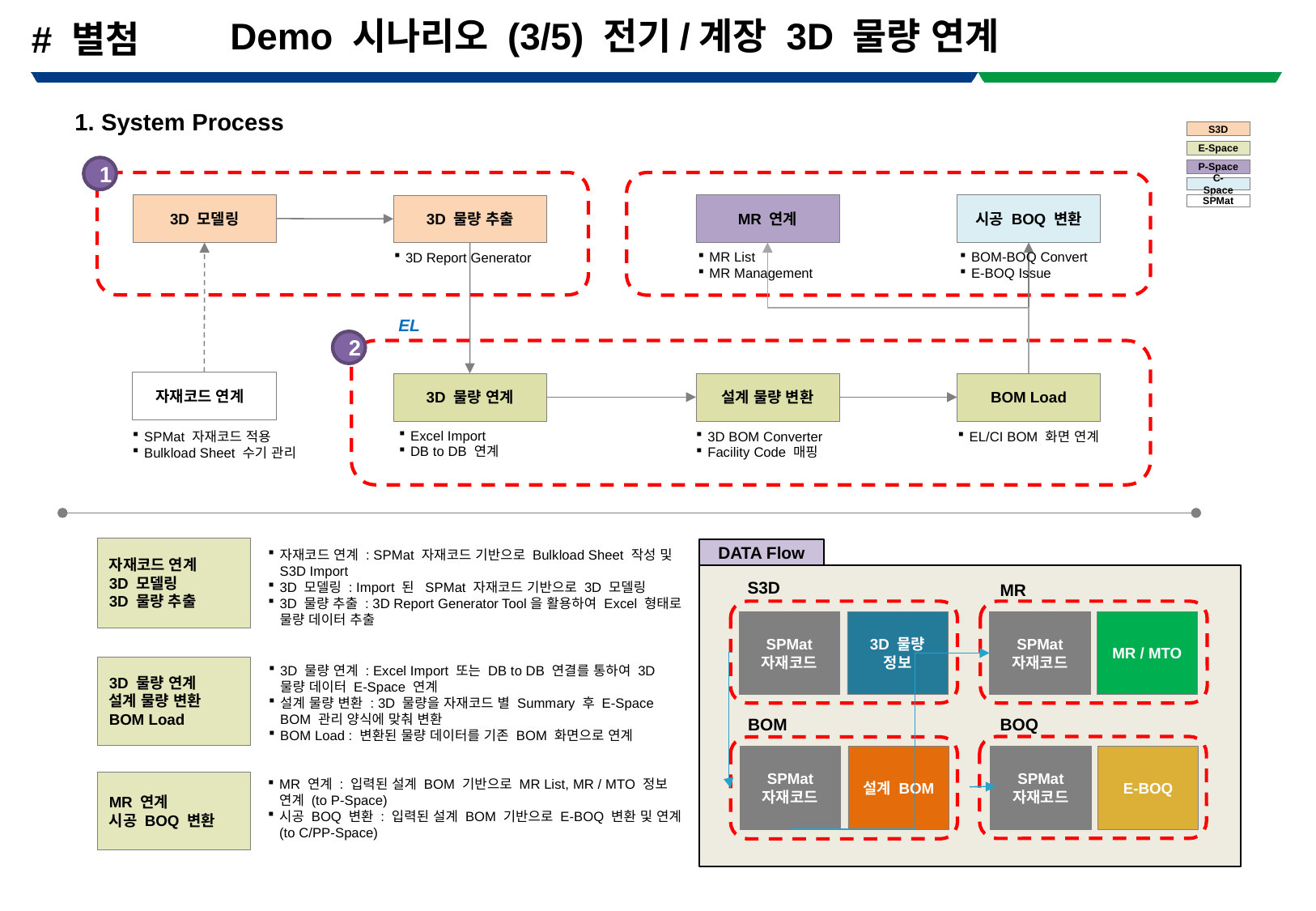

Demo 시나리오 (3/5) 전기/계장 3D 물량 연계
# # 별첨
1. System Process
S3D
E-Space
1
P-Space

C-Space
SPMat
시공 BOQ 변환
MR 연계
3D 모델링
3D 물량 추출
BOM-BOQ Convert
E-BOQ Issue
MR List
MR Management
3D Report Generator
EL
2

자재코드 연계
3D 물량 연계
설계 물량 변환
BOM Load
Excel Import
DB to DB 연계
3D BOM Converter
Facility Code 매핑
EL/CI BOM 화면 연계
SPMat 자재코드 적용
Bulkload Sheet 수기 관리
자재코드 연계
3D 모델링
3D 물량 추출
DATA Flow
자재코드 연계 : SPMat 자재코드 기반으로 Bulkload Sheet 작성 및 S3D Import
3D 모델링 : Import 된  SPMat 자재코드 기반으로 3D 모델링
3D 물량 추출 : 3D Report Generator Tool을 활용하여 Excel 형태로 물량 데이터 추출

S3D
MR

SPMat
자재코드
3D 물량
정보
SPMat
자재코드
MR / MTO
3D 물량 연계 : Excel Import 또는 DB to DB 연결를 통하여 3D 물량 데이터 E-Space 연계
설계 물량 변환 : 3D 물량을 자재코드 별 Summary 후 E-Space BOM 관리 양식에 맞춰 변환
BOM Load : 변환된 물량 데이터를 기존 BOM 화면으로 연계
3D 물량 연계
설계 물량 변환
BOM Load
BOQ
BOM

SPMat
자재코드
설계 BOM
SPMat
자재코드
E-BOQ
MR 연계 : 입력된 설계 BOM 기반으로 MR List, MR / MTO 정보 연계 (to P-Space)
시공 BOQ 변환 : 입력된 설계 BOM 기반으로 E-BOQ 변환 및 연계 (to C/PP-Space)
MR 연계
시공 BOQ 변환